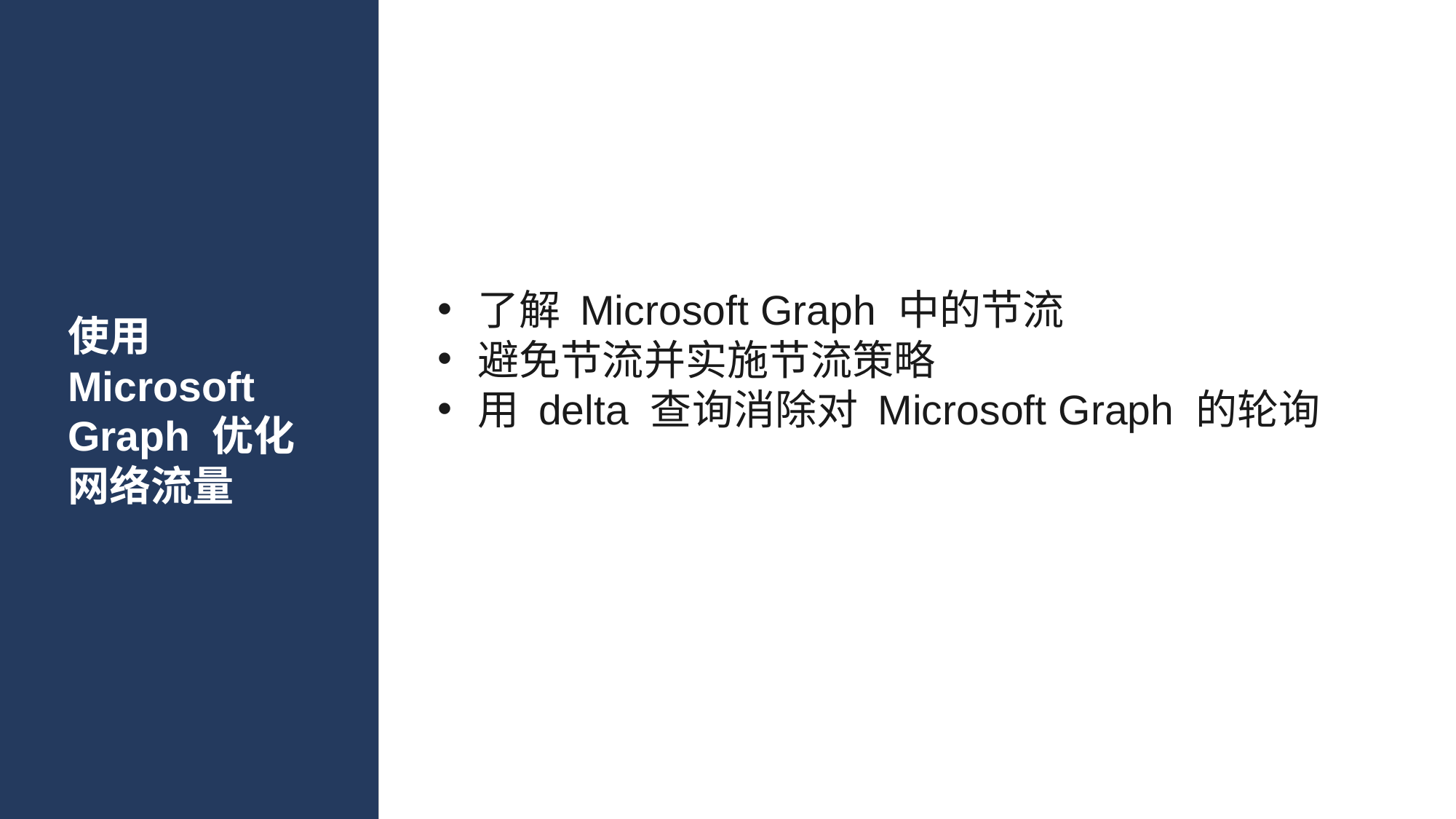

了解 Microsoft Graph 中的节流
避免节流并实施节流策略
用 delta 查询消除对 Microsoft Graph 的轮询
# 使用 Microsoft Graph 优化 网络流量